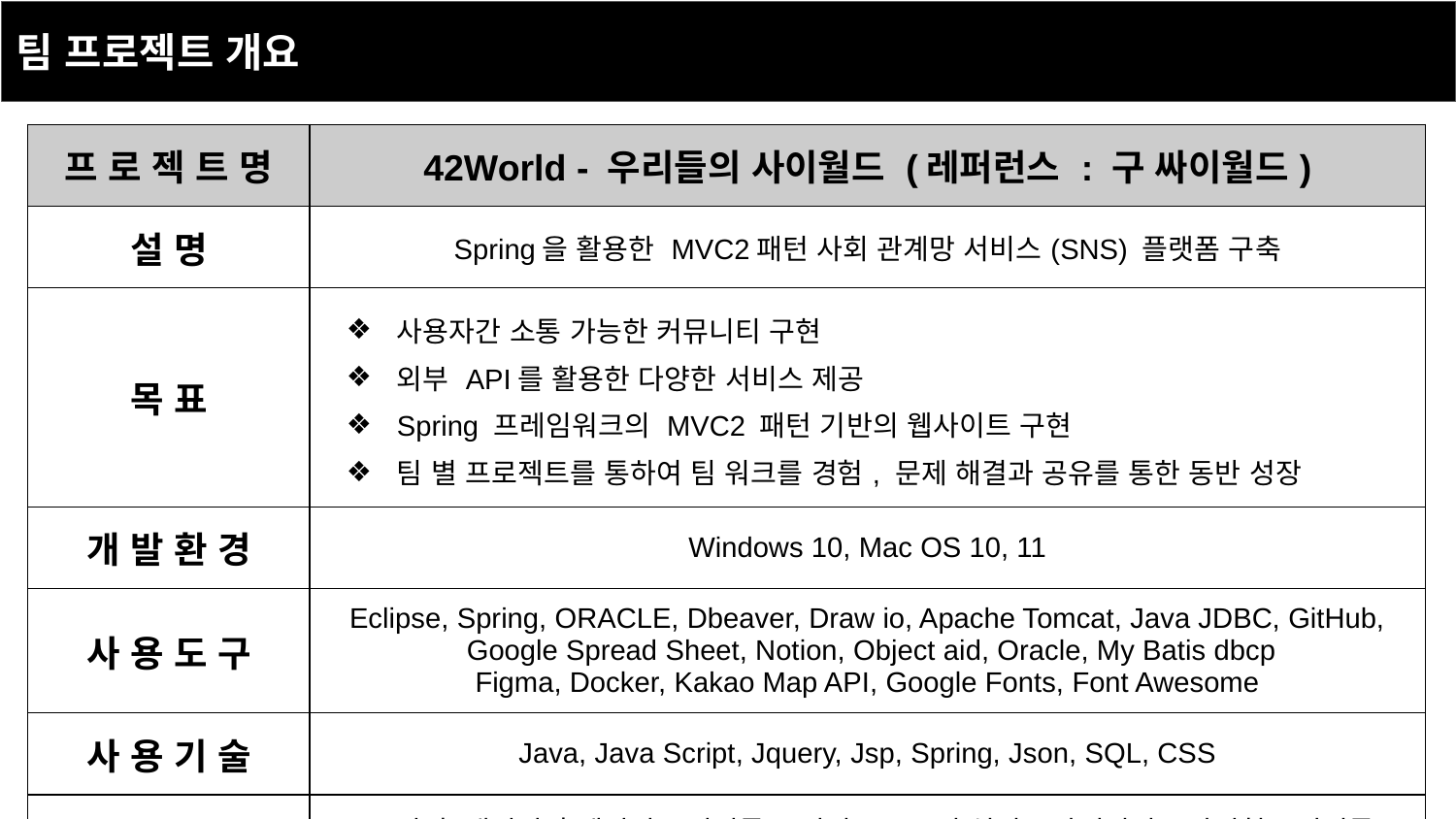

팀 프로젝트 개요
| 프 로 젝 트 명 | 42World - 우리들의 사이월드 (레퍼런스 : 구 싸이월드) |
| --- | --- |
| 설 명 | Spring을 활용한 MVC2패턴 사회 관계망 서비스(SNS) 플랫폼 구축 |
| 목 표 | 사용자간 소통 가능한 커뮤니티 구현 외부 API를 활용한 다양한 서비스 제공 Spring 프레임워크의 MVC2 패턴 기반의 웹사이트 구현 팀 별 프로젝트를 통하여 팀 워크를 경험, 문제 해결과 공유를 통한 동반 성장 |
| 개 발 환 경 | Windows 10, Mac OS 10, 11 |
| 사 용 도 구 | Eclipse, Spring, ORACLE, Dbeaver, Draw io, Apache Tomcat, Java JDBC, GitHub, Google Spread Sheet, Notion, Object aid, Oracle, My Batis dbcp Figma, Docker, Kakao Map API, Google Fonts, Font Awesome |
| 사 용 기 술 | Java, Java Script, Jquery, Jsp, Spring, Json, SQL, CSS |
| 결 과 | 로그인 후 개인의 홈페이지, 미니룸 꾸미기, 프로필 설정, 다이어리, 사진첩, 방명록, BGM 쇼핑 |